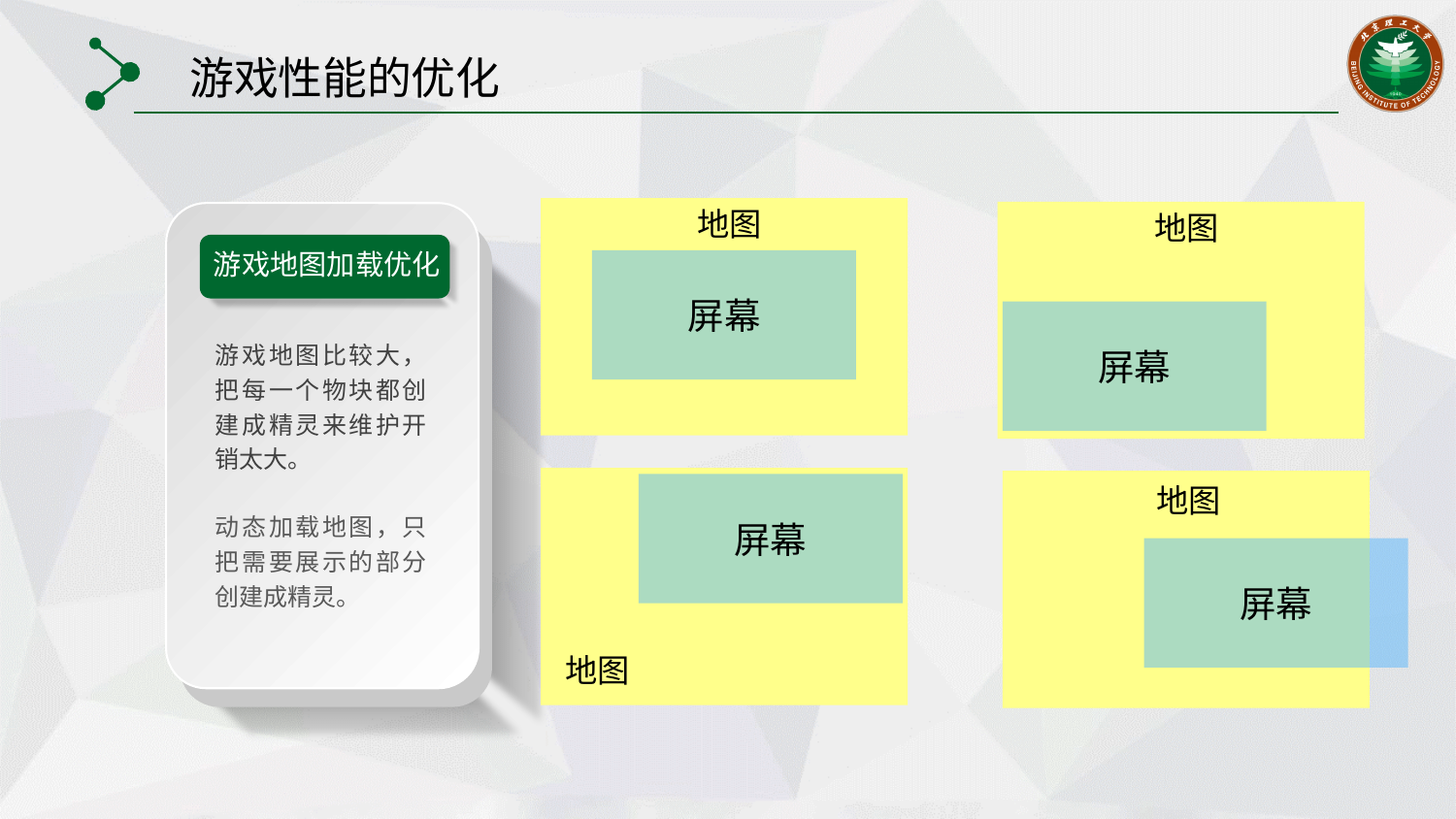

游戏性能的优化

地图
屏幕

地图
屏幕

游戏地图加载优化
游戏地图比较大，把每一个物块都创建成精灵来维护开销太大。

屏幕
地图

地图
屏幕
动态加载地图，只把需要展示的部分创建成精灵。